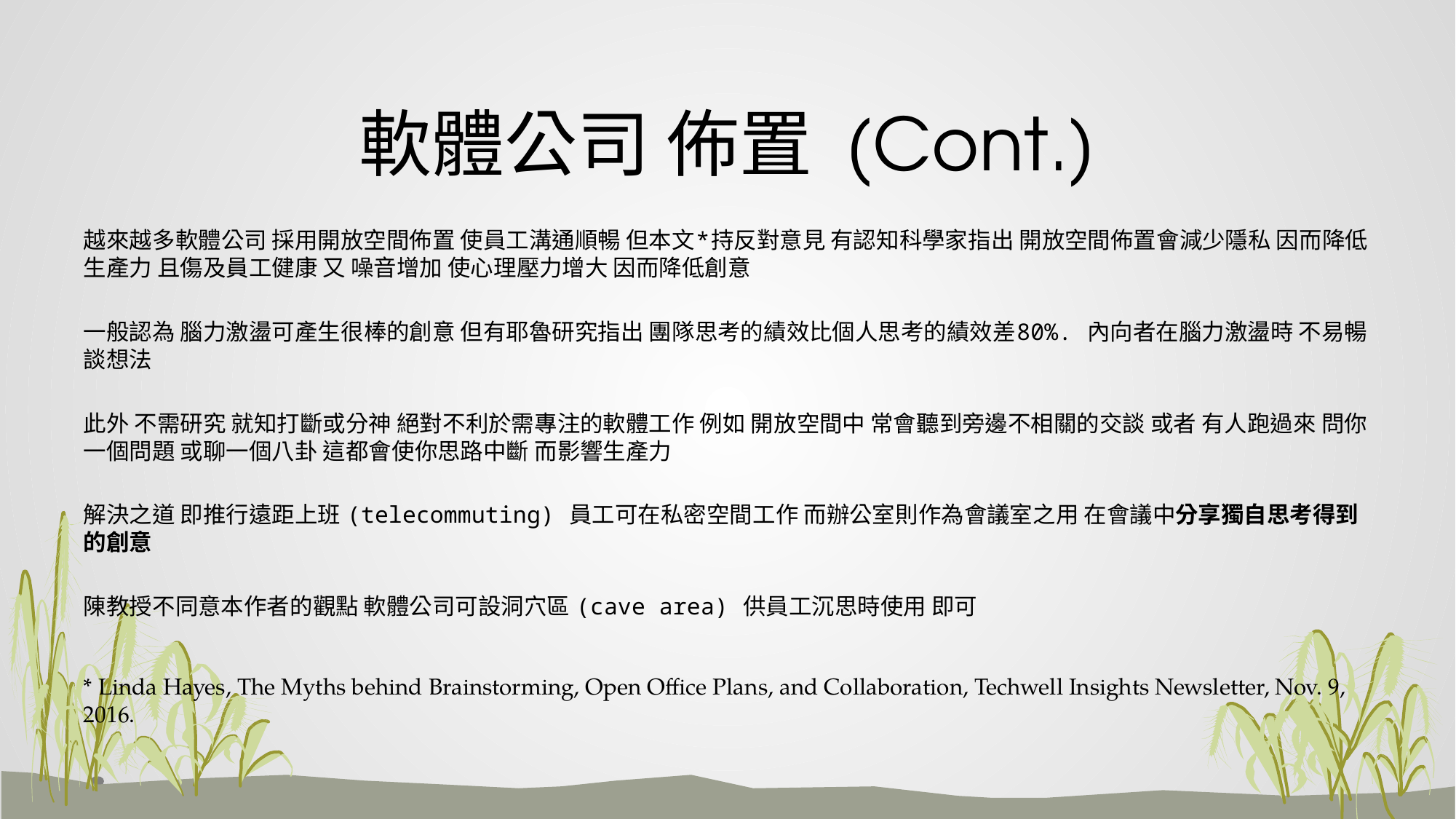

# 軟體公司 佈置 (Cont.)
越來越多軟體公司 採用開放空間佈置 使員工溝通順暢 但本文*持反對意見 有認知科學家指出 開放空間佈置會減少隱私 因而降低生產力 且傷及員工健康 又 噪音增加 使心理壓力增大 因而降低創意

一般認為 腦力激盪可產生很棒的創意 但有耶魯研究指出 團隊思考的績效比個人思考的績效差80%. 內向者在腦力激盪時 不易暢談想法

此外 不需研究 就知打斷或分神 絕對不利於需專注的軟體工作 例如 開放空間中 常會聽到旁邊不相關的交談 或者 有人跑過來 問你一個問題 或聊一個八卦 這都會使你思路中斷 而影響生產力

解決之道 即推行遠距上班 (telecommuting) 員工可在私密空間工作 而辦公室則作為會議室之用 在會議中分享獨自思考得到的創意

陳教授不同意本作者的觀點 軟體公司可設洞穴區 (cave area) 供員工沉思時使用 即可

* Linda Hayes, The Myths behind Brainstorming, Open Office Plans, and Collaboration, Techwell Insights Newsletter, Nov. 9, 2016.